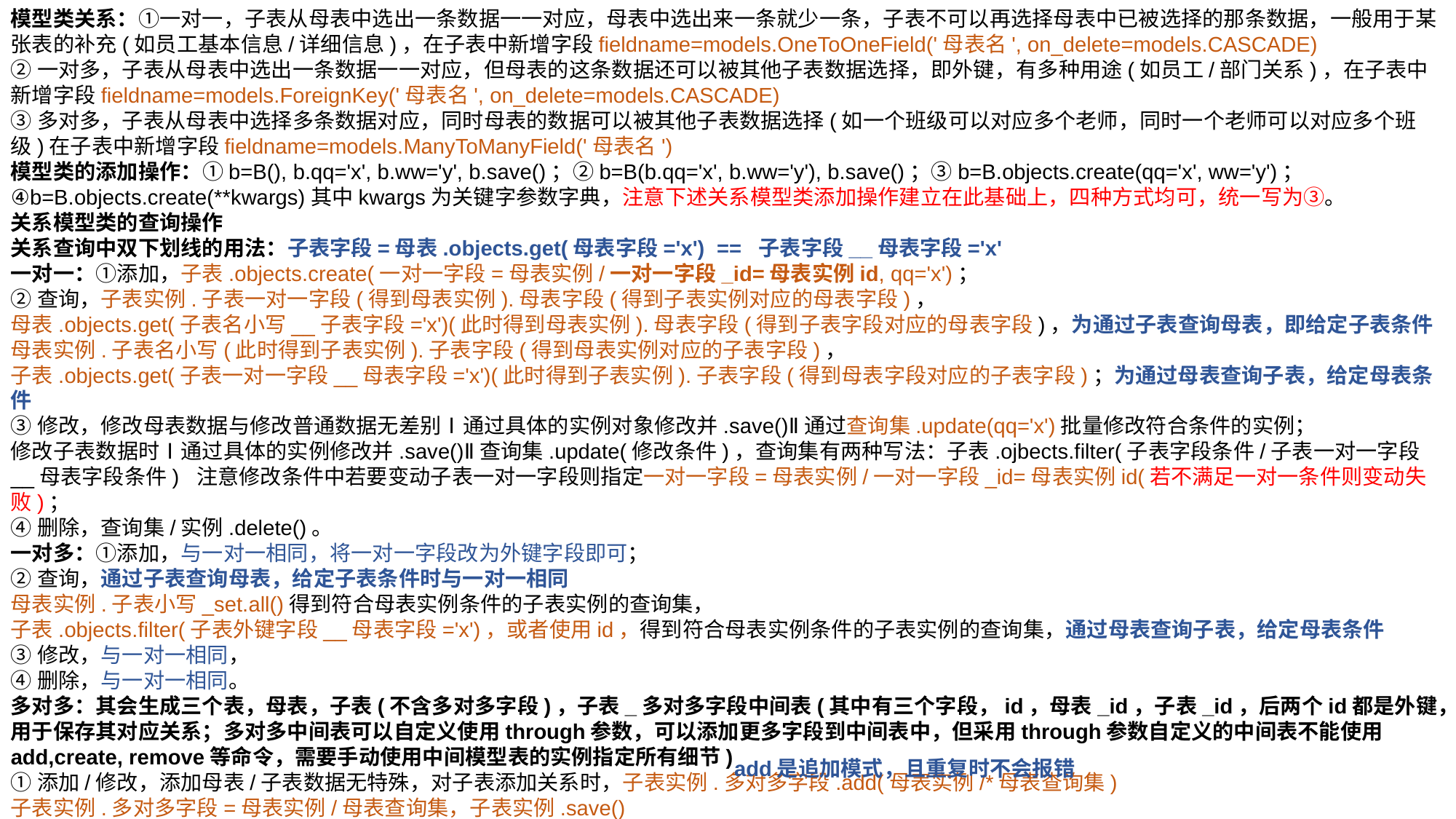

模型类关系：①一对一，子表从母表中选出一条数据一一对应，母表中选出来一条就少一条，子表不可以再选择母表中已被选择的那条数据，一般用于某张表的补充(如员工基本信息/详细信息)，在子表中新增字段fieldname=models.OneToOneField('母表名', on_delete=models.CASCADE)
②一对多，子表从母表中选出一条数据一一对应，但母表的这条数据还可以被其他子表数据选择，即外键，有多种用途(如员工/部门关系)，在子表中新增字段fieldname=models.ForeignKey('母表名', on_delete=models.CASCADE)
③多对多，子表从母表中选择多条数据对应，同时母表的数据可以被其他子表数据选择(如一个班级可以对应多个老师，同时一个老师可以对应多个班级)在子表中新增字段fieldname=models.ManyToManyField('母表名')
模型类的添加操作：①b=B(), b.qq='x', b.ww='y', b.save()；②b=B(b.qq='x', b.ww='y'), b.save()；③b=B.objects.create(qq='x', ww='y')；
④b=B.objects.create(**kwargs)其中kwargs为关键字参数字典，注意下述关系模型类添加操作建立在此基础上，四种方式均可，统一写为③。
关系模型类的查询操作
关系查询中双下划线的用法：子表字段=母表.objects.get(母表字段='x')  ==  子表字段__母表字段='x'
一对一：①添加，子表.objects.create(一对一字段=母表实例/一对一字段_id=母表实例id, qq='x')；
②查询，子表实例.子表一对一字段(得到母表实例).母表字段(得到子表实例对应的母表字段)，
母表.objects.get(子表名小写__子表字段='x')(此时得到母表实例).母表字段(得到子表字段对应的母表字段)，为通过子表查询母表，即给定子表条件
母表实例.子表名小写(此时得到子表实例).子表字段(得到母表实例对应的子表字段)，
子表.objects.get(子表一对一字段__母表字段='x')(此时得到子表实例).子表字段(得到母表字段对应的子表字段)；为通过母表查询子表，给定母表条件
③修改，修改母表数据与修改普通数据无差别Ⅰ通过具体的实例对象修改并.save()Ⅱ通过查询集.update(qq='x')批量修改符合条件的实例；
修改子表数据时Ⅰ通过具体的实例修改并.save()Ⅱ查询集.update(修改条件)，查询集有两种写法：子表.ojbects.filter(子表字段条件/子表一对一字段__母表字段条件)  注意修改条件中若要变动子表一对一字段则指定一对一字段=母表实例/一对一字段_id=母表实例id(若不满足一对一条件则变动失败)；
④删除，查询集/实例.delete()。
一对多：①添加，与一对一相同，将一对一字段改为外键字段即可；
②查询，通过子表查询母表，给定子表条件时与一对一相同
母表实例.子表小写_set.all()得到符合母表实例条件的子表实例的查询集，
子表.objects.filter(子表外键字段__母表字段='x')，或者使用id，得到符合母表实例条件的子表实例的查询集，通过母表查询子表，给定母表条件
③修改，与一对一相同，
④删除，与一对一相同。
多对多：其会生成三个表，母表，子表(不含多对多字段)，子表_多对多字段中间表(其中有三个字段，id，母表_id，子表_id，后两个id都是外键，用于保存其对应关系；多对多中间表可以自定义使用through参数，可以添加更多字段到中间表中，但采用through参数自定义的中间表不能使用add,create, remove等命令，需要手动使用中间模型表的实例指定所有细节)
①添加/修改，添加母表/子表数据无特殊，对子表添加关系时，子表实例.多对多字段.add(母表实例/*母表查询集)
子表实例.多对多字段=母表实例/母表查询集，子表实例.save()
对母表添加关系时，母表实例.子表小写_set.add(子表实例/*子表查询集)
注意_set方法只有一种用法，母表实例.子表小写_set 其后接.all()意为与该母表实例关联的子表查询集，.add()表示添加子表查询集与该母表实例关联。
add是追加模式，且重复时不会报错